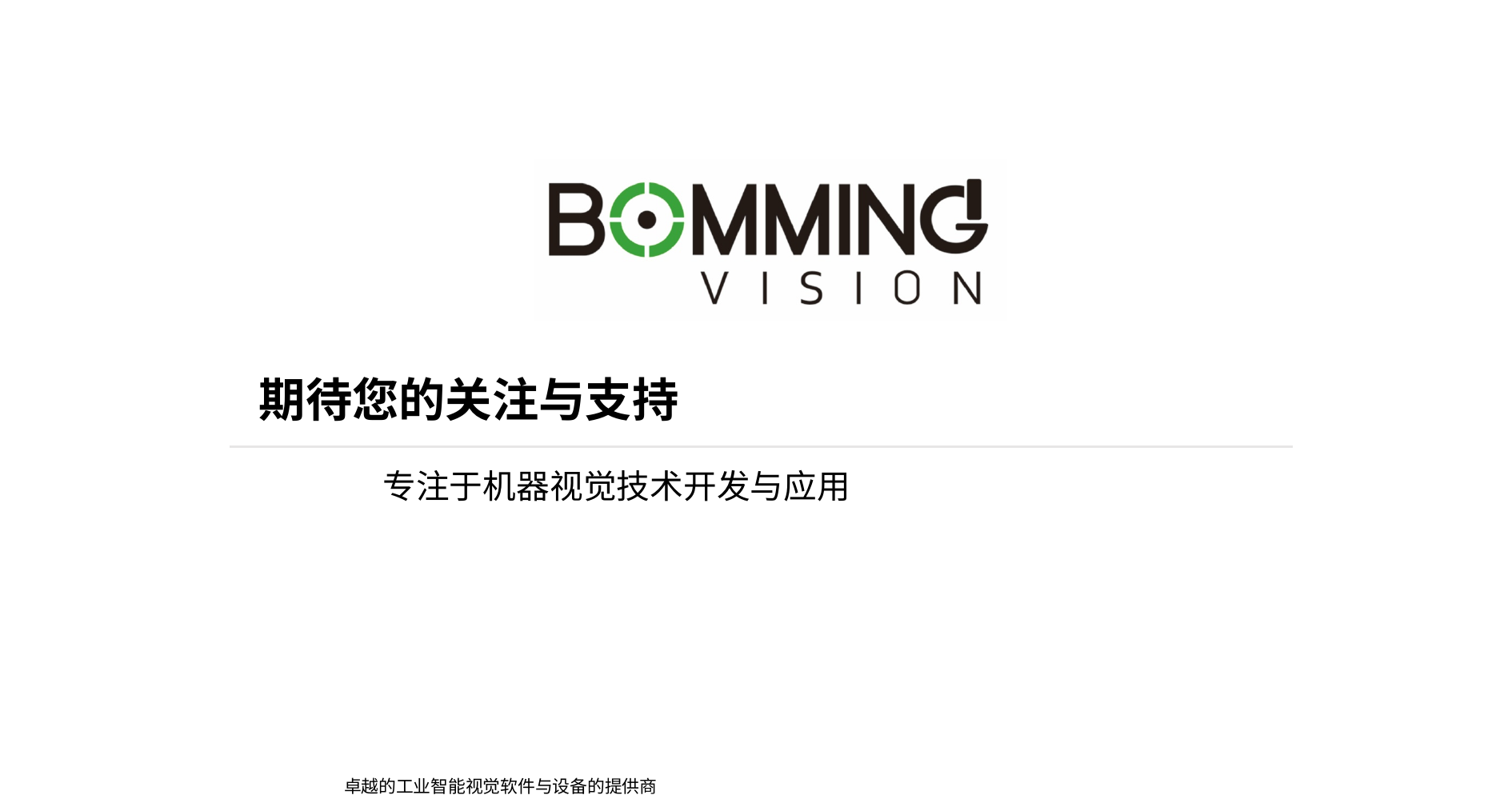

期待您的关注与支持
专注于机器视觉技术开发与应用
卓越的工业智能视觉软件与设备的提供商